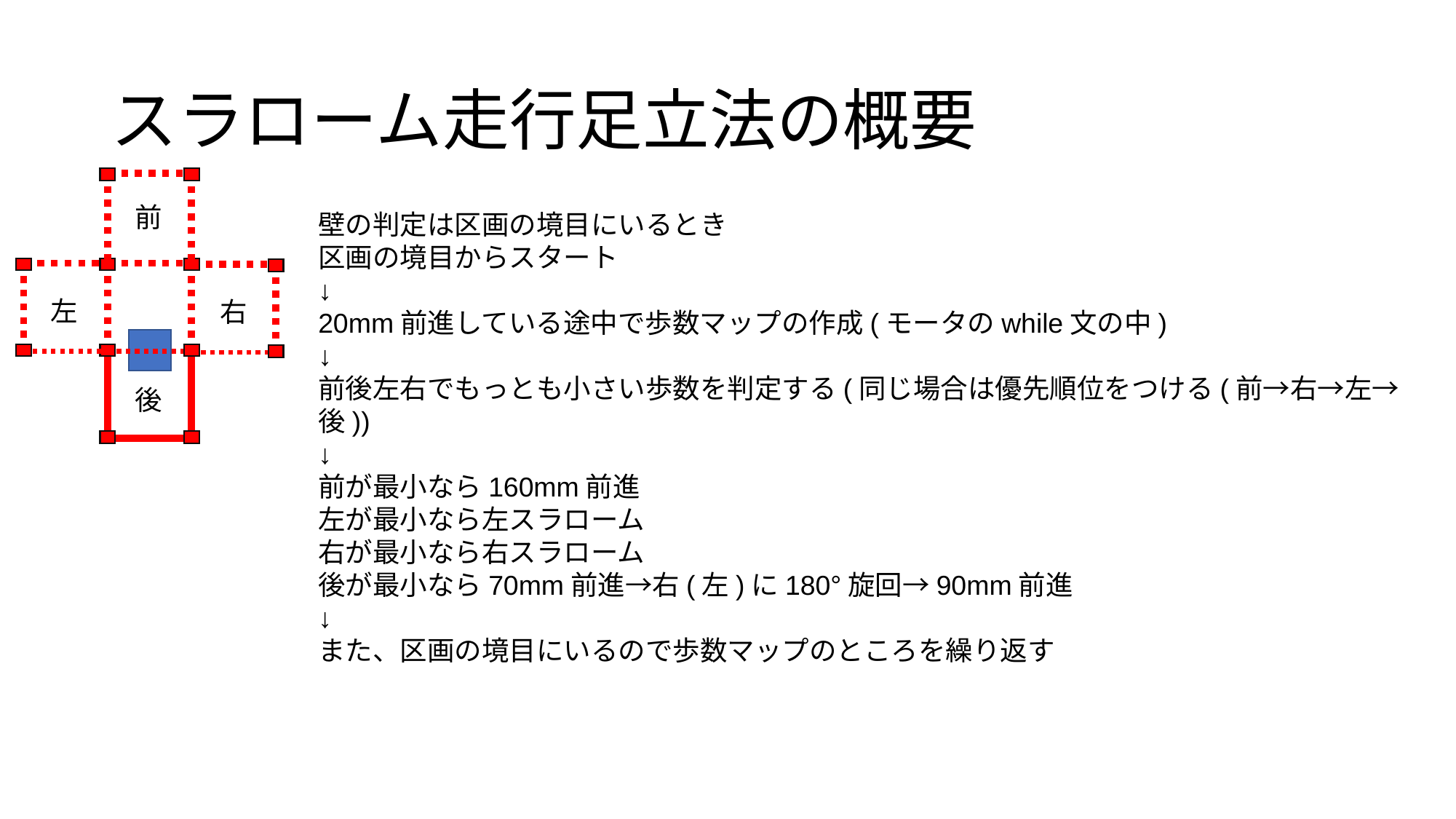

# スラローム走行足立法の概要

前
壁の判定は区画の境目にいるとき
区画の境目からスタート
↓
20mm前進している途中で歩数マップの作成(モータのwhile文の中)
↓
前後左右でもっとも小さい歩数を判定する(同じ場合は優先順位をつける(前→右→左→後))
↓
前が最小なら160mm前進
左が最小なら左スラローム
右が最小なら右スラローム
後が最小なら70mm前進→右(左)に180°旋回→90mm前進
↓
また、区画の境目にいるので歩数マップのところを繰り返す

左
右

後